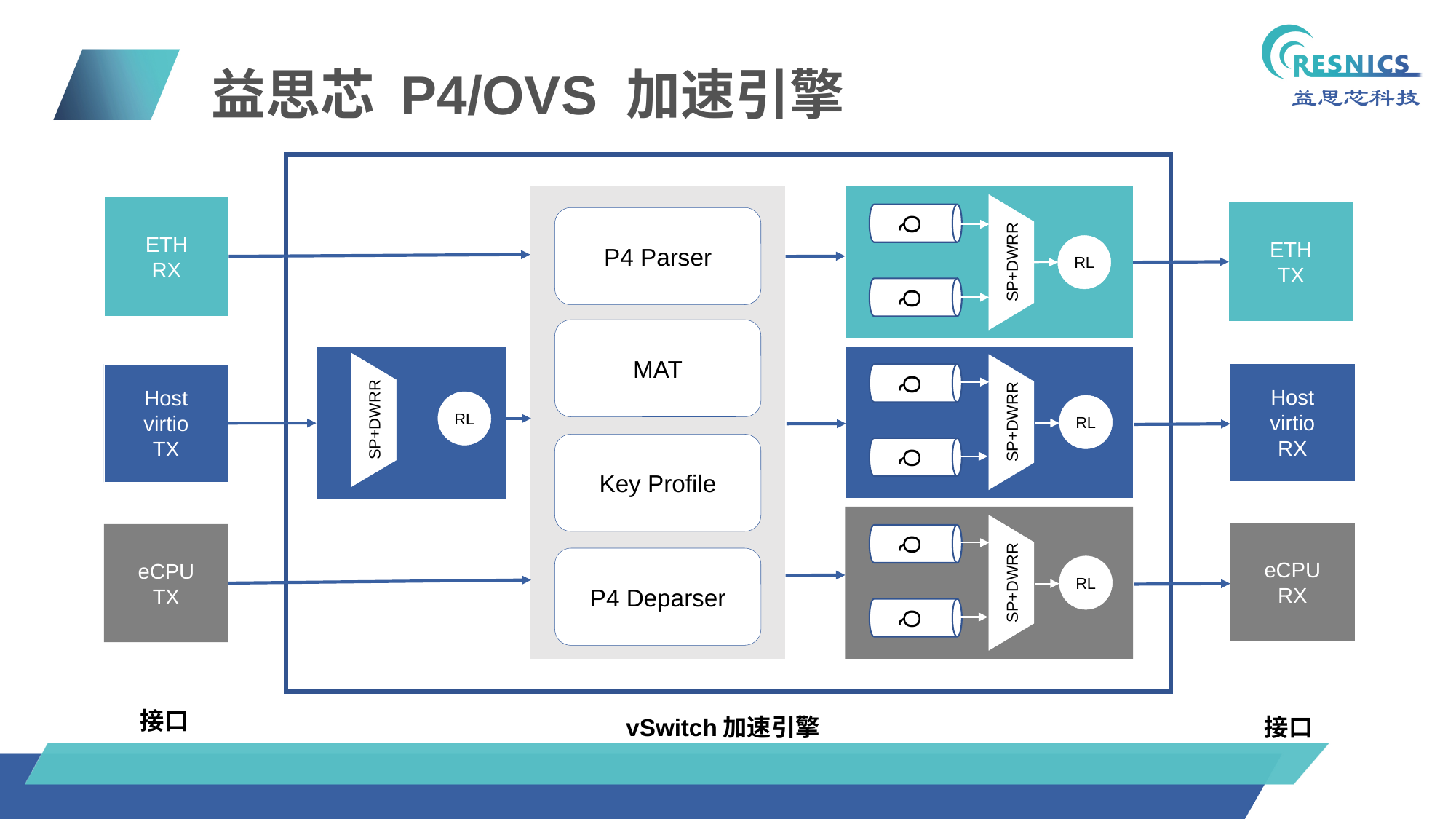

益思芯 P4/OVS 加速引擎

Q

ETH
RX
ETH
TX
P4 Parser
RL
SP+DWRR
Q
MAT
Q

Host
virtio
RX
Host
virtio
TX
RL
RL
SP+DWRR
SP+DWRR
Q
Key Profile
Q

eCPU
RX
eCPU
TX
P4 Deparser
RL
SP+DWRR
Q
接口
vSwitch加速引擎
接口